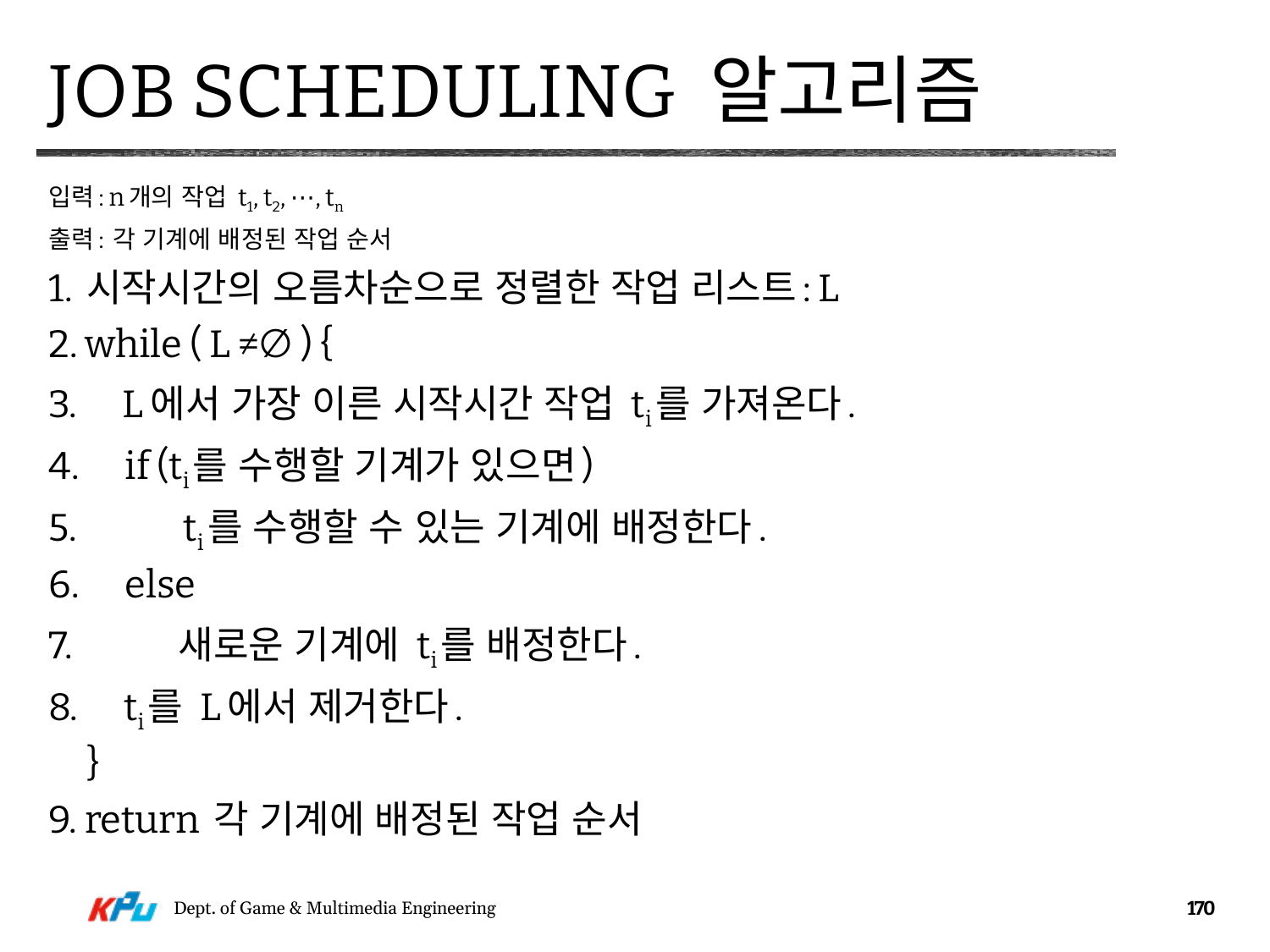

# Job Scheduling 알고리즘
입력: n개의 작업 t1, t2, ⋯, tn
출력: 각 기계에 배정된 작업 순서
1. 시작시간의 오름차순으로 정렬한 작업 리스트: L
2. while ( L ≠∅ ) {
3.      L에서 가장 이른 시작시간 작업 ti를 가져온다.
4.      if (ti를 수행할 기계가 있으면)
5.              ti를 수행할 수 있는 기계에 배정한다.
6.      else
7.             새로운 기계에 ti를 배정한다.
8.      ti를 L에서 제거한다.
     }
9. return 각 기계에 배정된 작업 순서
Dept. of Game & Multimedia Engineering
170